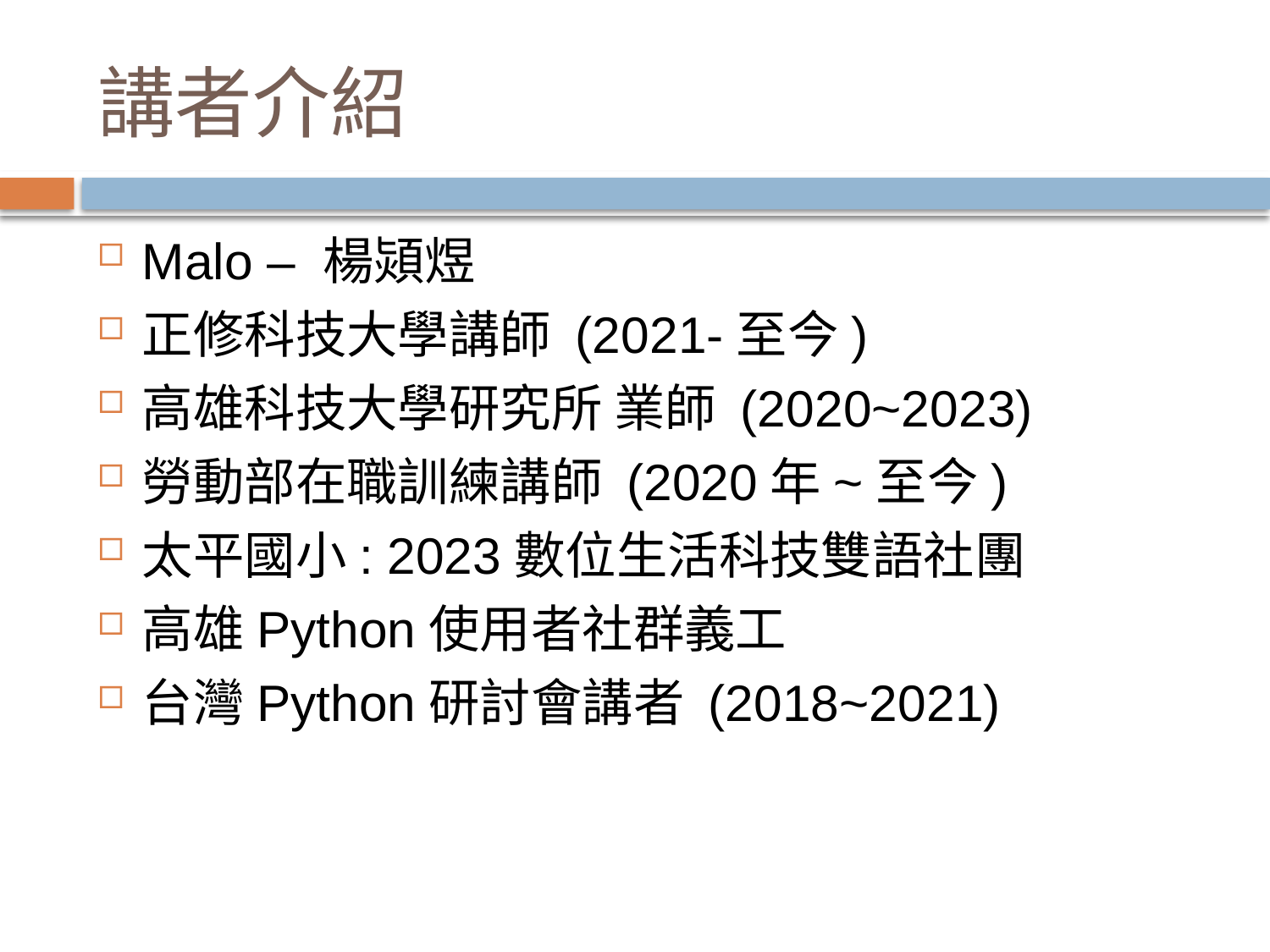

# 講者介紹
Malo – 楊熲煜
正修科技大學講師 (2021-至今)
高雄科技大學研究所 業師 (2020~2023)
勞動部在職訓練講師 (2020年~至今)
太平國小: 2023數位生活科技雙語社團
高雄Python使用者社群義工
台灣Python研討會講者 (2018~2021)